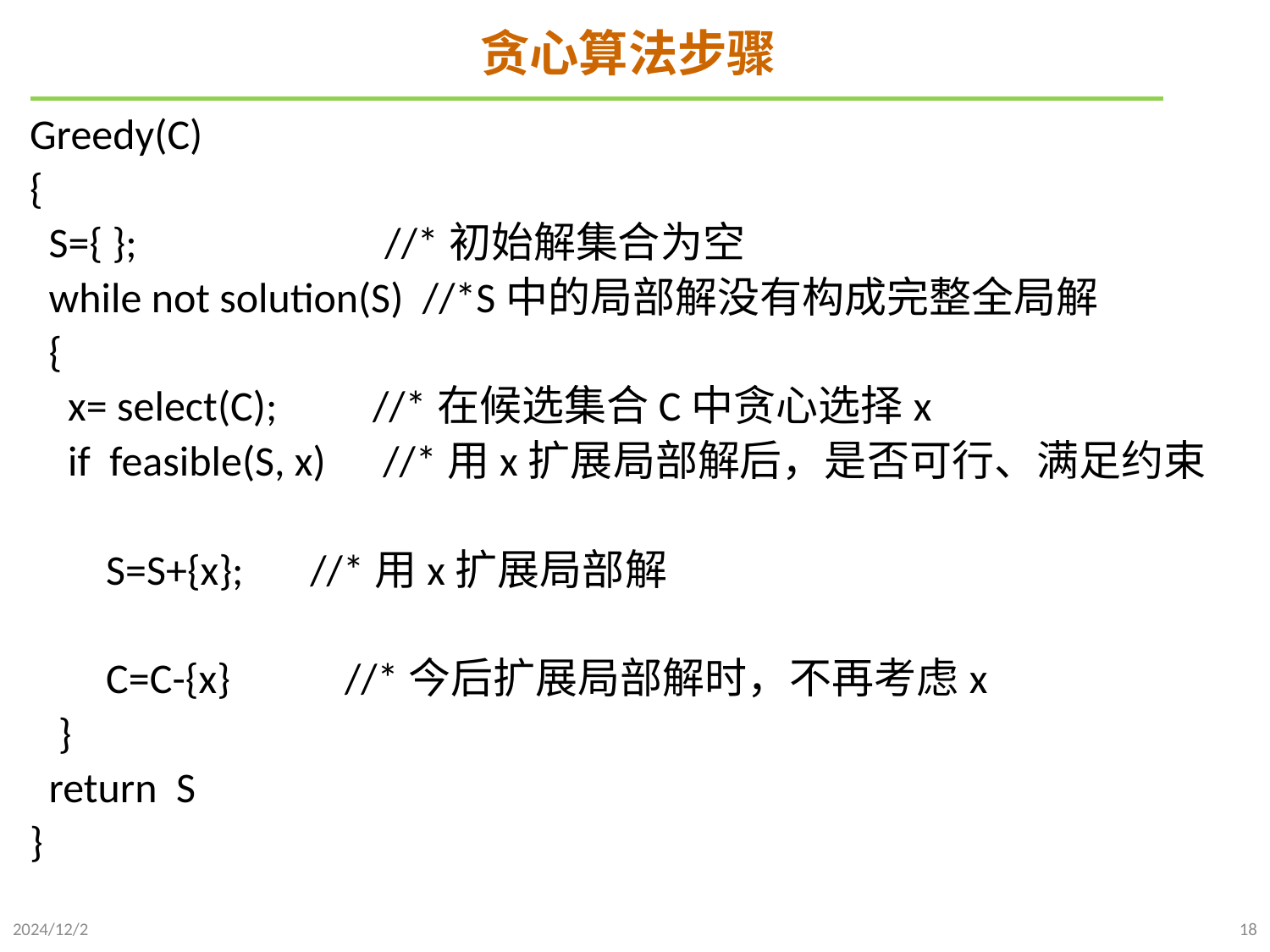

# 贪心算法步骤
Greedy(C)
{
  S={ };                          //*初始解集合为空
  while not solution(S)  //*S中的局部解没有构成完整全局解
  {
    x= select(C);          //*在候选集合C中贪心选择x
    if  feasible(S, x)      //*用x扩展局部解后，是否可行、满足约束

        S=S+{x};       //*用x扩展局部解

        C=C-{x}            //*今后扩展局部解时，不再考虑x
   }
  return  S
}
2024/12/2
18